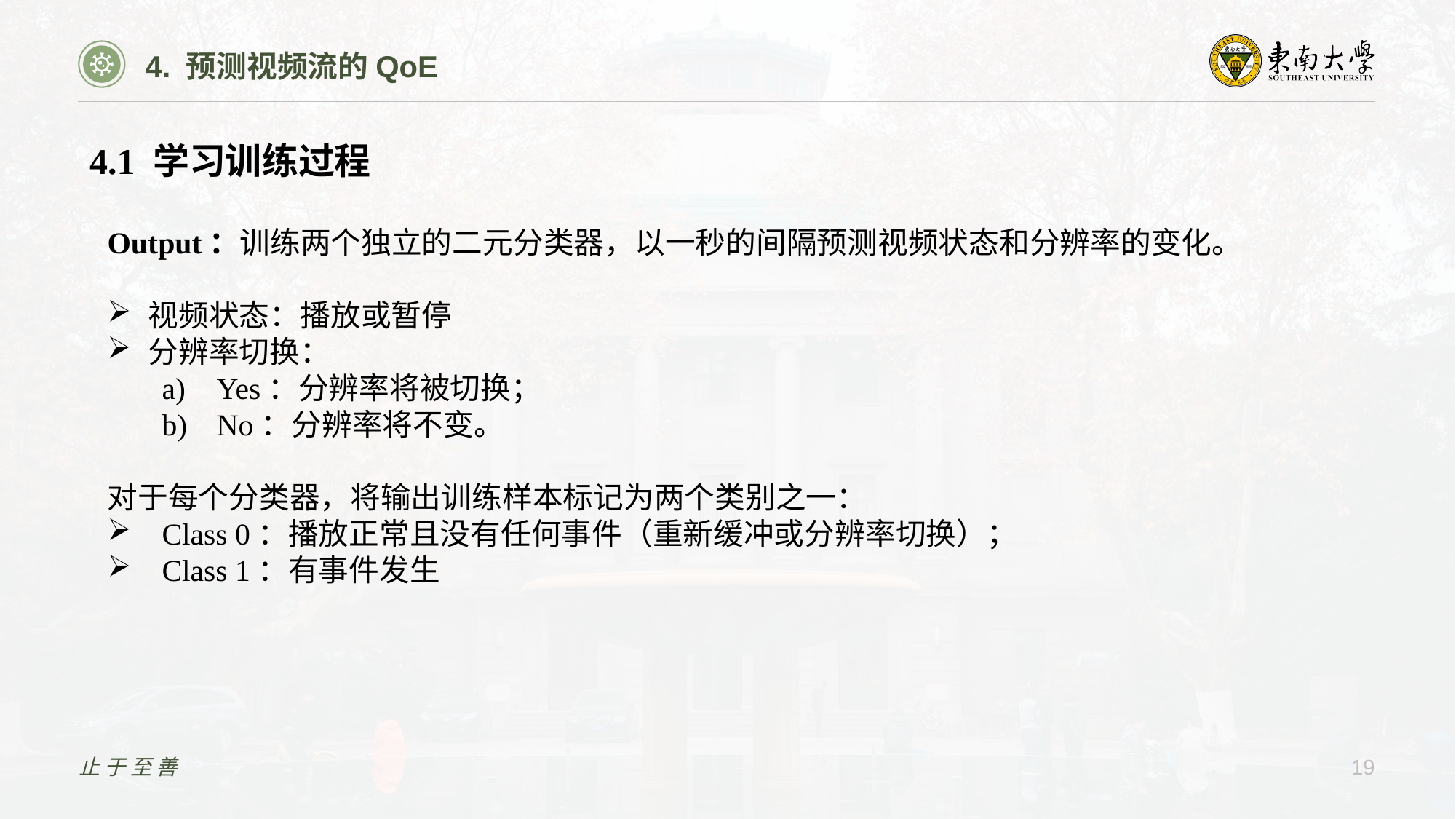

4. 预测视频流的QoE
4.1 学习训练过程
Output：训练两个独立的二元分类器，以一秒的间隔预测视频状态和分辨率的变化。

视频状态：播放或暂停
分辨率切换：
Yes：分辨率将被切换；
No：分辨率将不变。

对于每个分类器，将输出训练样本标记为两个类别之一：
Class 0：播放正常且没有任何事件（重新缓冲或分辨率切换）；
Class 1：有事件发生
止于至善
19